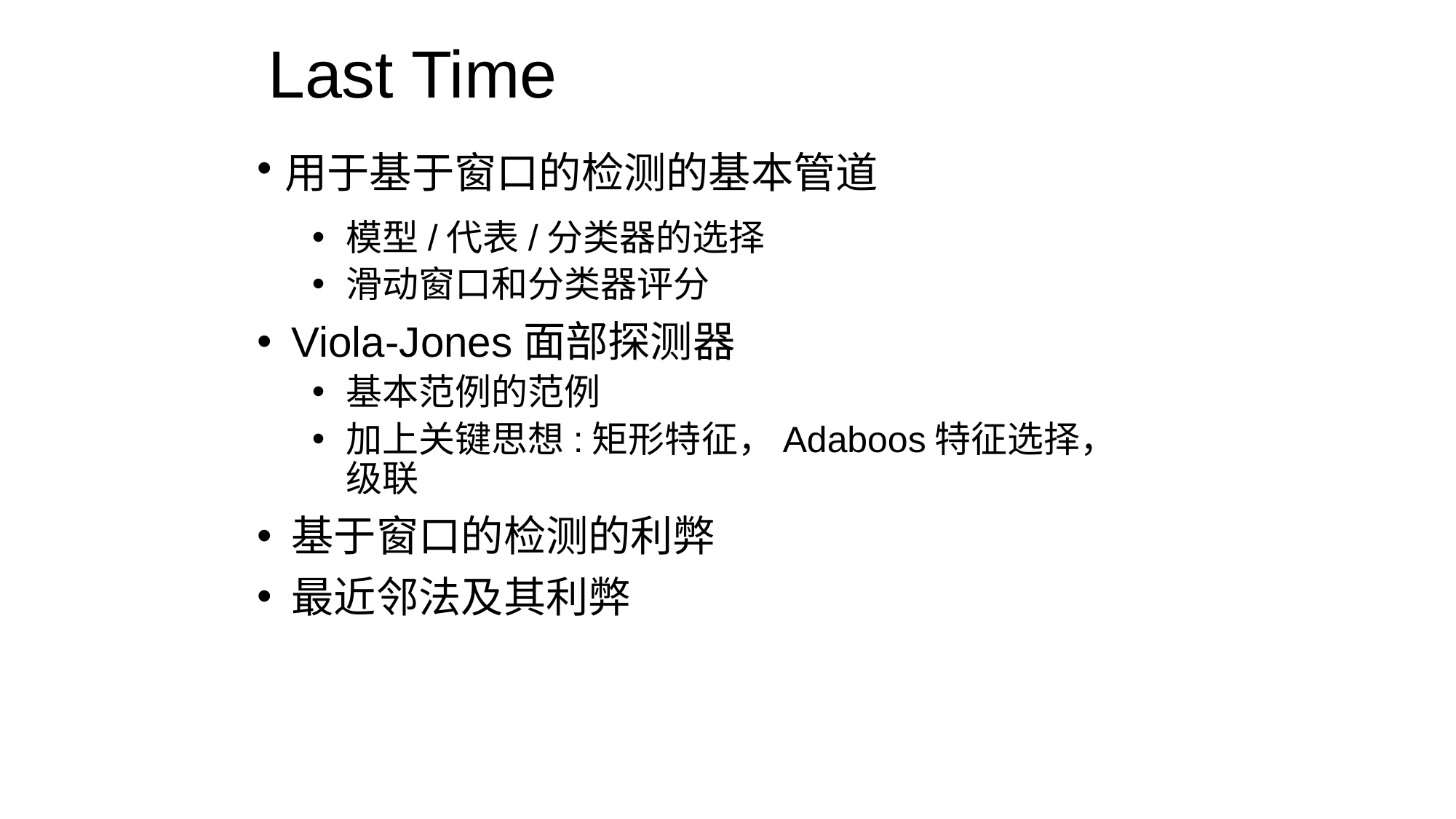

# Last Time
用于基于窗口的检测的基本管道
模型/代表/分类器的选择
滑动窗口和分类器评分
Viola-Jones面部探测器
基本范例的范例
加上关键思想:矩形特征，Adaboos特征选择，级联
基于窗口的检测的利弊
最近邻法及其利弊